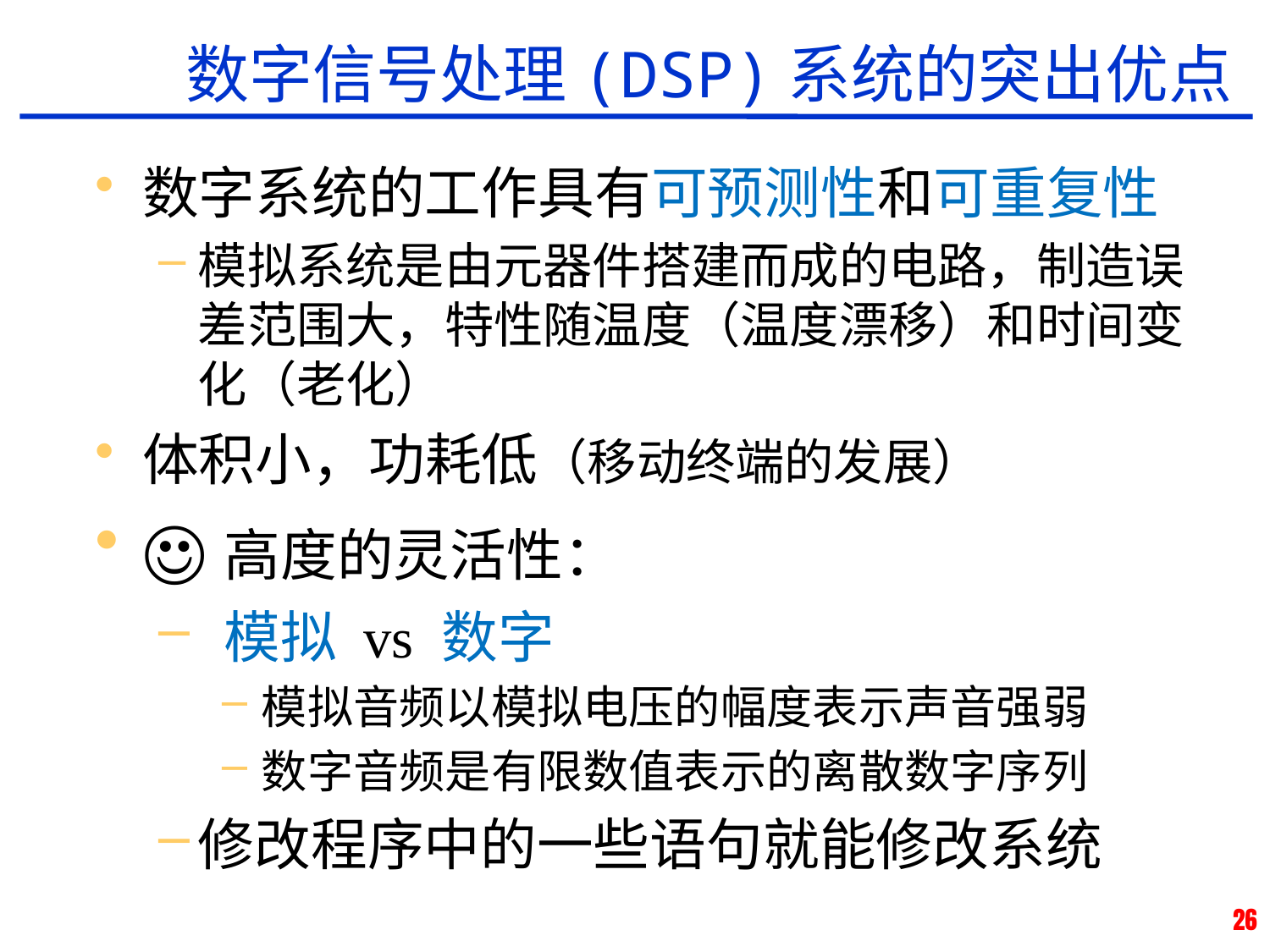

数字信号处理(DSP)系统的突出优点
数字系统的工作具有可预测性和可重复性
模拟系统是由元器件搭建而成的电路，制造误差范围大，特性随温度（温度漂移）和时间变化（老化）
体积小，功耗低（移动终端的发展）
☺高度的灵活性：
 模拟 vs 数字
模拟音频以模拟电压的幅度表示声音强弱
数字音频是有限数值表示的离散数字序列
修改程序中的一些语句就能修改系统
26